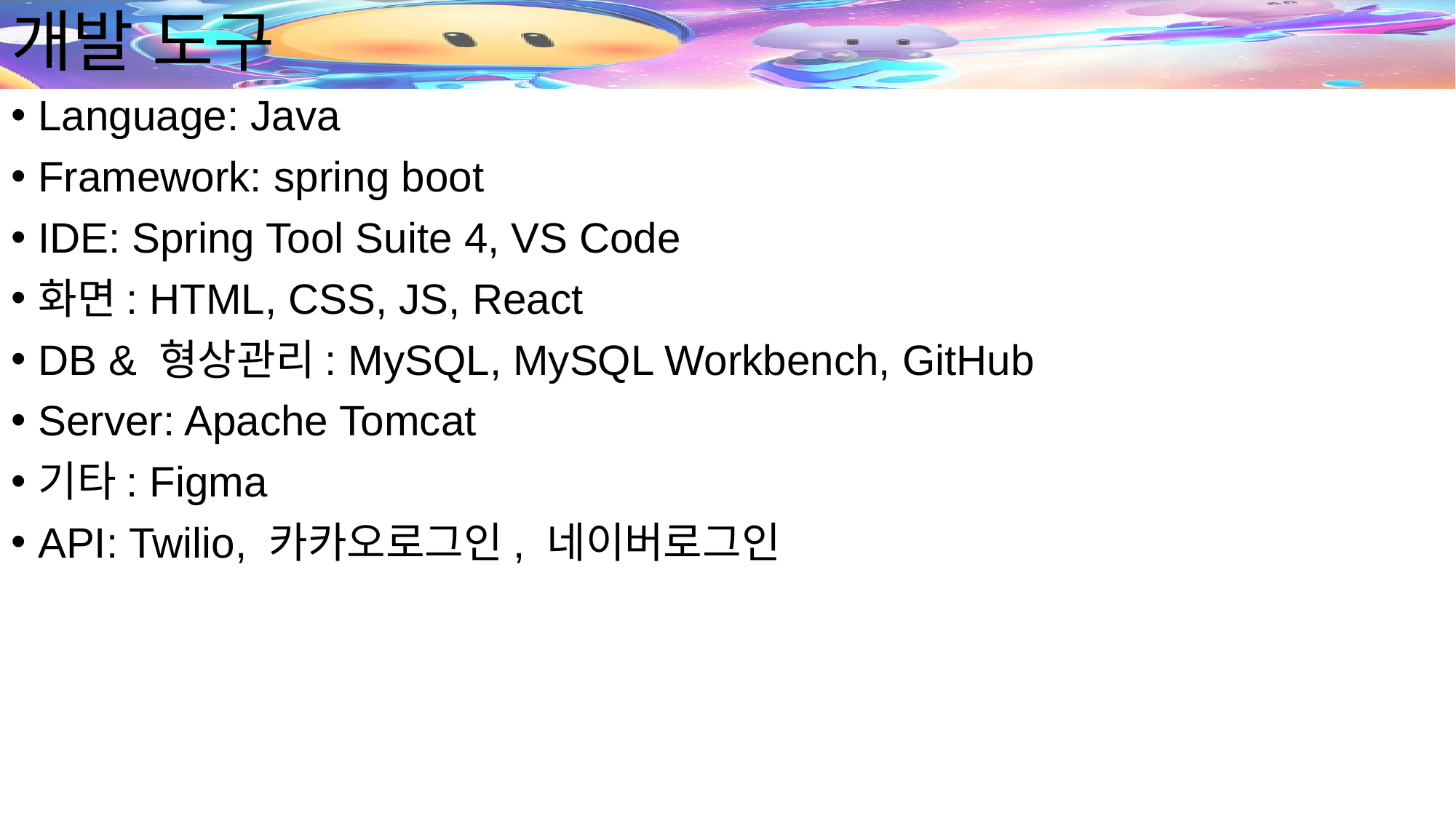

# 개발 도구
Language: Java
Framework: spring boot
IDE: Spring Tool Suite 4, VS Code
화면: HTML, CSS, JS, React
DB & 형상관리: MySQL, MySQL Workbench, GitHub
Server: Apache Tomcat
기타: Figma
API: Twilio, 카카오로그인, 네이버로그인